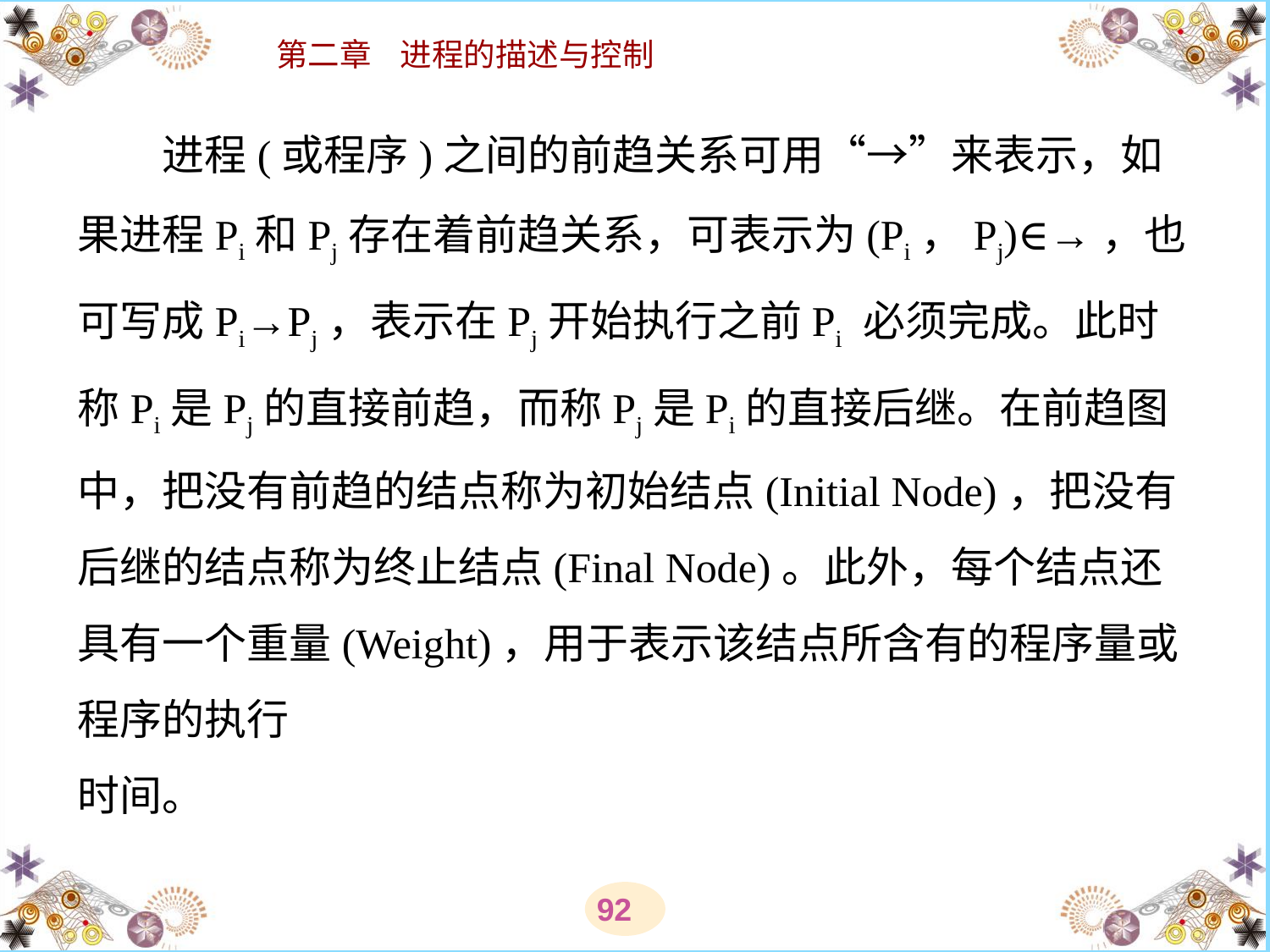

# 进程(或程序)之间的前趋关系可用“→”来表示，如果进程Pi和Pj存在着前趋关系，可表示为(Pi，Pj)∈→，也可写成Pi→Pj，表示在Pj开始执行之前Pi 必须完成。此时称Pi是Pj的直接前趋，而称Pj是Pi的直接后继。在前趋图中，把没有前趋的结点称为初始结点(Initial Node)，把没有后继的结点称为终止结点(Final Node)。此外，每个结点还具有一个重量(Weight)，用于表示该结点所含有的程序量或程序的执行 时间。